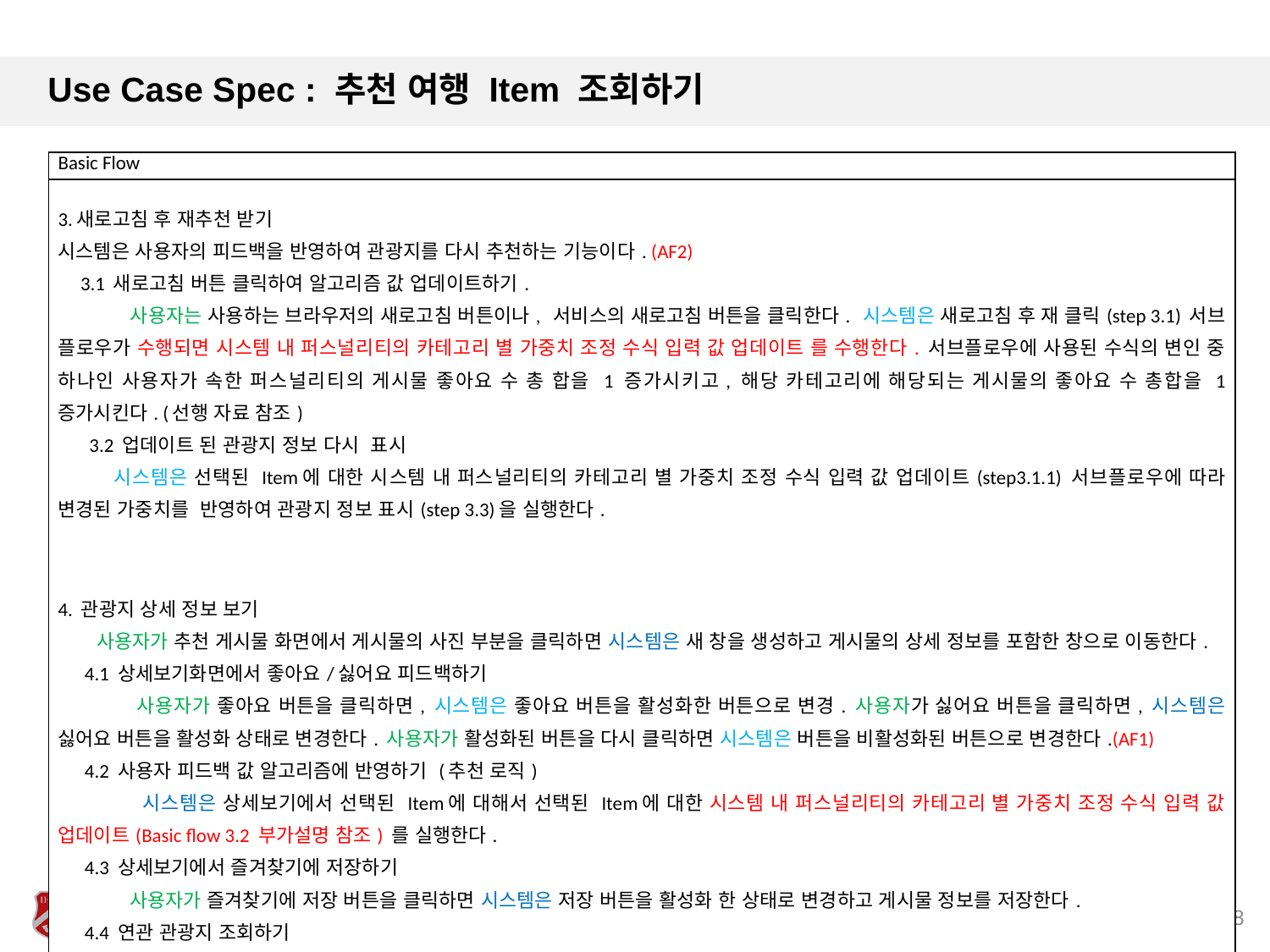

# Use Case Spec : 추천 여행 Item 조회하기
| Basic Flow |
| --- |
| 3.새로고침 후 재추천 받기 시스템은 사용자의 피드백을 반영하여 관광지를 다시 추천하는 기능이다. (AF2) 3.1 새로고침 버튼 클릭하여 알고리즘 값 업데이트하기. 사용자는 사용하는 브라우저의 새로고침 버튼이나, 서비스의 새로고침 버튼을 클릭한다. 시스템은 새로고침 후 재 클릭(step 3.1) 서브 플로우가 수행되면 시스템 내 퍼스널리티의 카테고리 별 가중치 조정 수식 입력 값 업데이트 를 수행한다. 서브플로우에 사용된 수식의 변인 중 하나인 사용자가 속한 퍼스널리티의 게시물 좋아요 수 총 합을 1 증가시키고, 해당 카테고리에 해당되는 게시물의 좋아요 수 총합을 1 증가시킨다. (선행 자료 참조) 3.2 업데이트 된 관광지 정보 다시 표시 시스템은 선택된 Item에 대한 시스템 내 퍼스널리티의 카테고리 별 가중치 조정 수식 입력 값 업데이트(step3.1.1) 서브플로우에 따라 변경된 가중치를 반영하여 관광지 정보 표시(step 3.3)을 실행한다. 4. 관광지 상세 정보 보기 사용자가 추천 게시물 화면에서 게시물의 사진 부분을 클릭하면 시스템은 새 창을 생성하고 게시물의 상세 정보를 포함한 창으로 이동한다. 4.1 상세보기화면에서 좋아요/싫어요 피드백하기 사용자가 좋아요 버튼을 클릭하면, 시스템은 좋아요 버튼을 활성화한 버튼으로 변경. 사용자가 싫어요 버튼을 클릭하면, 시스템은 싫어요 버튼을 활성화 상태로 변경한다. 사용자가 활성화된 버튼을 다시 클릭하면 시스템은 버튼을 비활성화된 버튼으로 변경한다.(AF1) 4.2 사용자 피드백 값 알고리즘에 반영하기 (추천 로직) 시스템은 상세보기에서 선택된 Item에 대해서 선택된 Item에 대한 시스템 내 퍼스널리티의 카테고리 별 가중치 조정 수식 입력 값 업데이트(Basic flow 3.2 부가설명 참조) 를 실행한다. 4.3 상세보기에서 즐겨찾기에 저장하기 사용자가 즐겨찾기에 저장 버튼을 클릭하면 시스템은 저장 버튼을 활성화 한 상태로 변경하고 게시물 정보를 저장한다. 4.4 연관 관광지 조회하기 사용자가 연관 관광지를 클릭하면, 시스템은 새 창을 열어 해당 관광지 <상세 페이지>를 출력한다. |
18